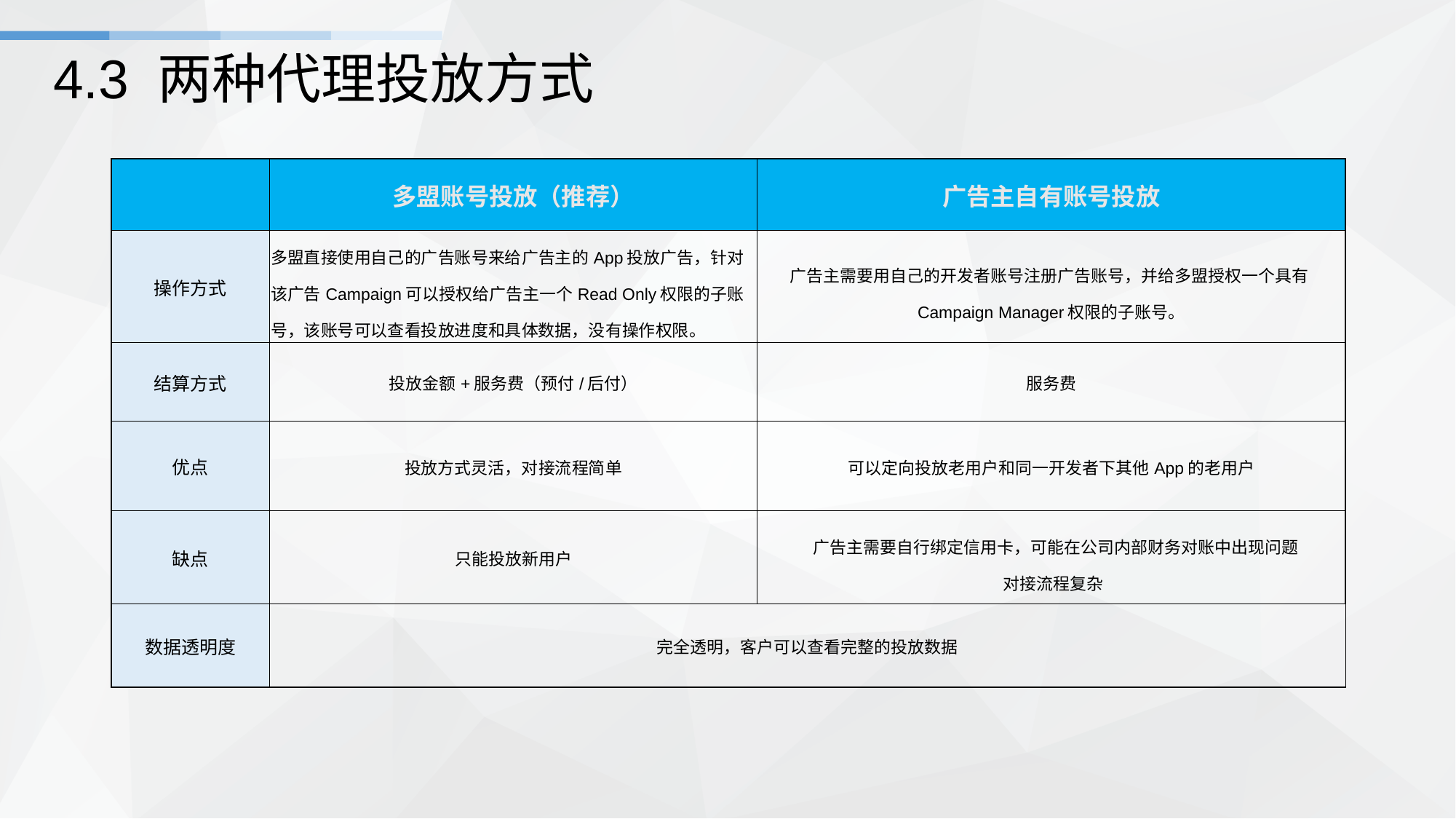

# 4.3 两种代理投放方式
|  | 多盟账号投放（推荐） | 广告主自有账号投放 |
| --- | --- | --- |
| 操作方式 | 多盟直接使用自己的广告账号来给广告主的App投放广告，针对该广告Campaign可以授权给广告主一个Read Only权限的子账号，该账号可以查看投放进度和具体数据，没有操作权限。 | 广告主需要用自己的开发者账号注册广告账号，并给多盟授权一个具有Campaign Manager权限的子账号。 |
| 结算方式 | 投放金额+服务费（预付/后付） | 服务费 |
| 优点 | 投放方式灵活，对接流程简单 | 可以定向投放老用户和同一开发者下其他App的老用户 |
| 缺点 | 只能投放新用户 | 广告主需要自行绑定信用卡，可能在公司内部财务对账中出现问题  对接流程复杂 |
| 数据透明度 | 完全透明，客户可以查看完整的投放数据 |  |